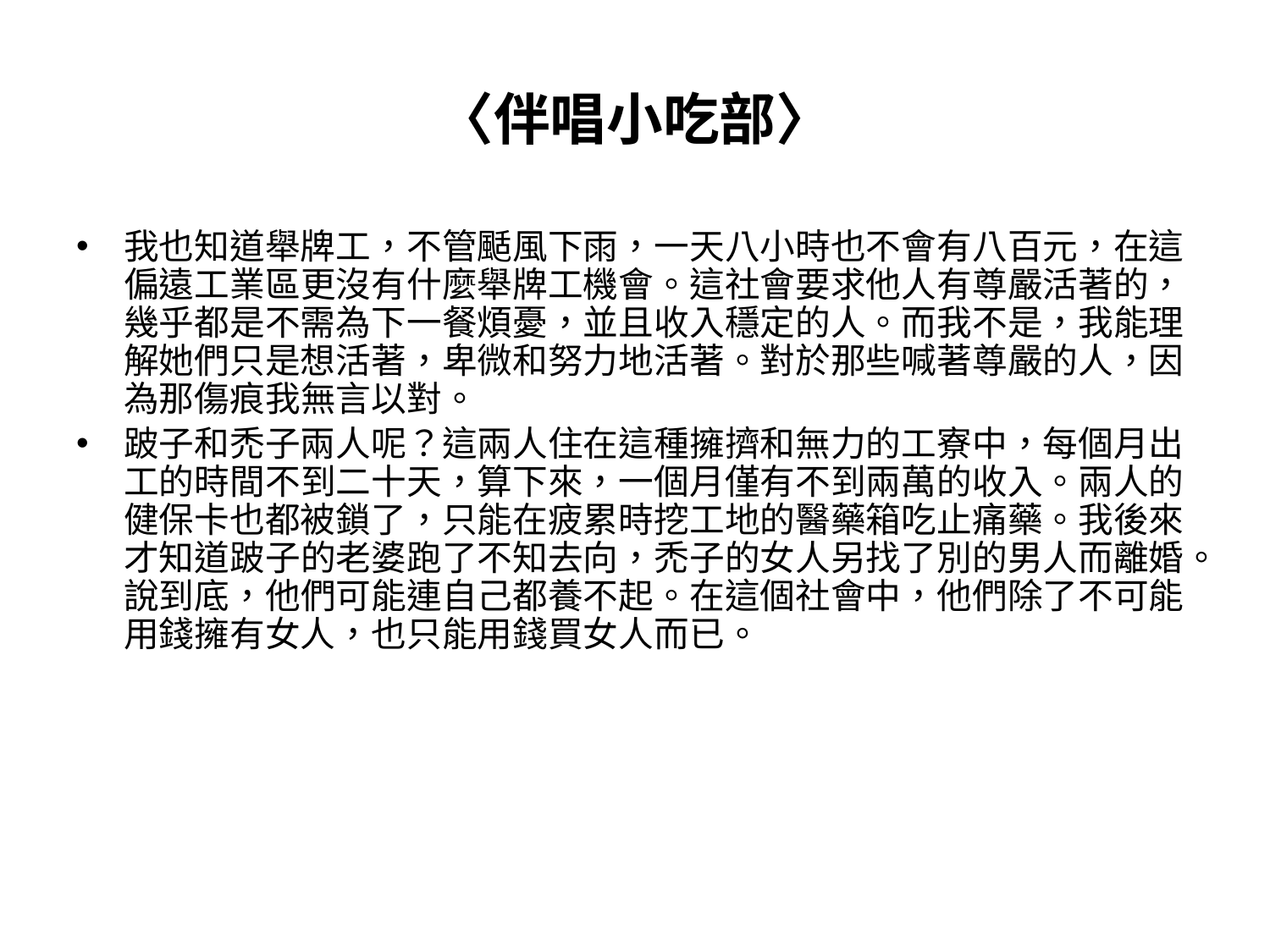

# 〈伴唱小吃部〉
我也知道舉牌工，不管颳風下雨，一天八小時也不會有八百元，在這偏遠工業區更沒有什麼舉牌工機會。這社會要求他人有尊嚴活著的，幾乎都是不需為下一餐煩憂，並且收入穩定的人。而我不是，我能理解她們只是想活著，卑微和努力地活著。對於那些喊著尊嚴的人，因為那傷痕我無言以對。
跛子和禿子兩人呢？這兩人住在這種擁擠和無力的工寮中，每個月出工的時間不到二十天，算下來，一個月僅有不到兩萬的收入。兩人的健保卡也都被鎖了，只能在疲累時挖工地的醫藥箱吃止痛藥。我後來才知道跛子的老婆跑了不知去向，禿子的女人另找了別的男人而離婚。說到底，他們可能連自己都養不起。在這個社會中，他們除了不可能用錢擁有女人，也只能用錢買女人而已。